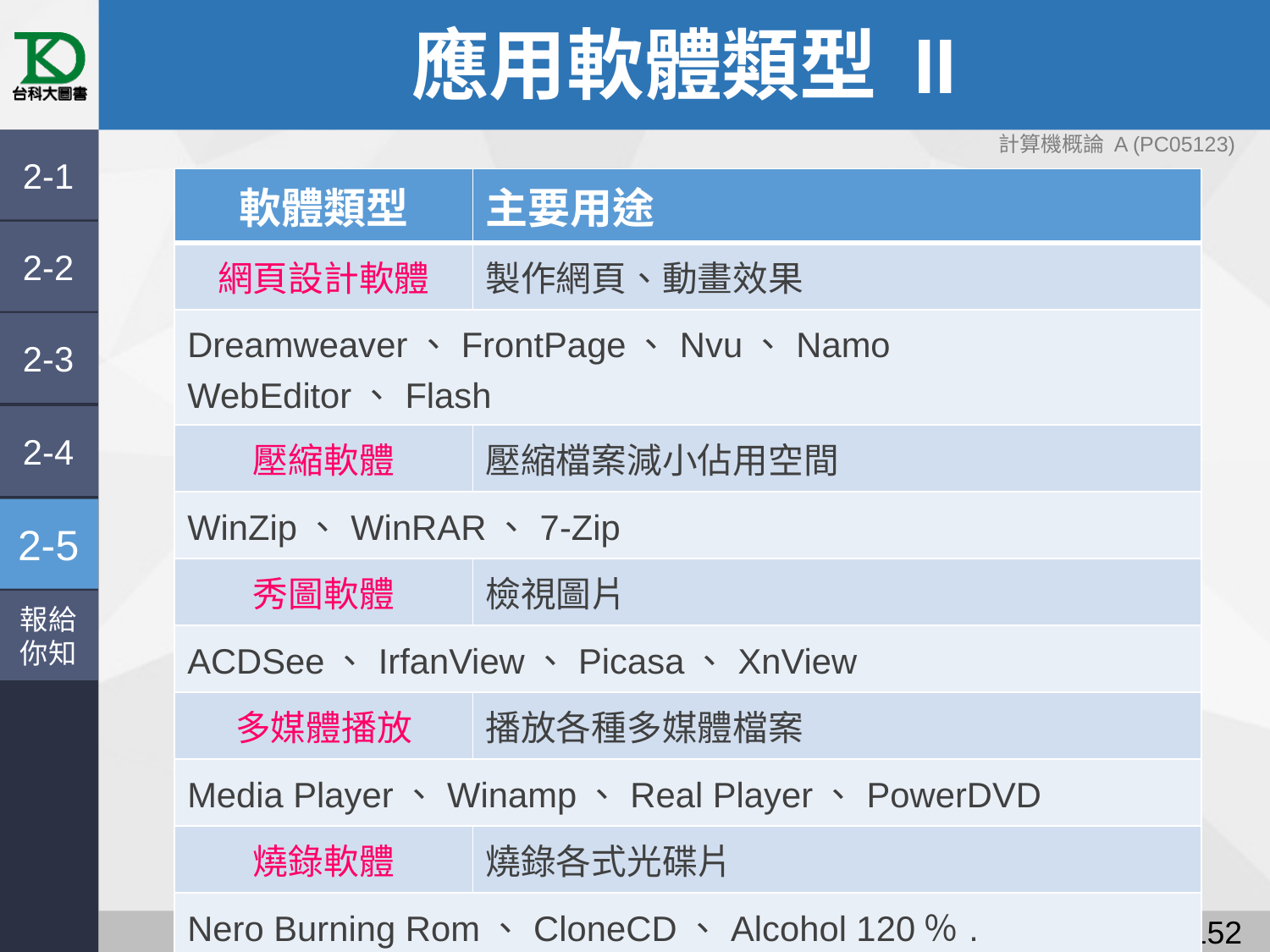

# 應用軟體類型 II
計算機概論 A (PC05123)
2-1
| 軟體類型 | 主要用途 |
| --- | --- |
| 網頁設計軟體 | 製作網頁、動畫效果 |
| Dreamweaver、FrontPage、Nvu、Namo WebEditor、Flash |  |
| 壓縮軟體 | 壓縮檔案減小佔用空間 |
| WinZip、WinRAR、7-Zip |  |
| 秀圖軟體 | 檢視圖片 |
| ACDSee、IrfanView、Picasa、XnView |  |
| 多媒體播放 | 播放各種多媒體檔案 |
| Media Player、Winamp、Real Player、PowerDVD |  |
| 燒錄軟體 | 燒錄各式光碟片 |
| Nero Burning Rom、CloneCD、Alcohol 120％. |  |
2-2
2-3
2-4
2-5
報給
你知
152